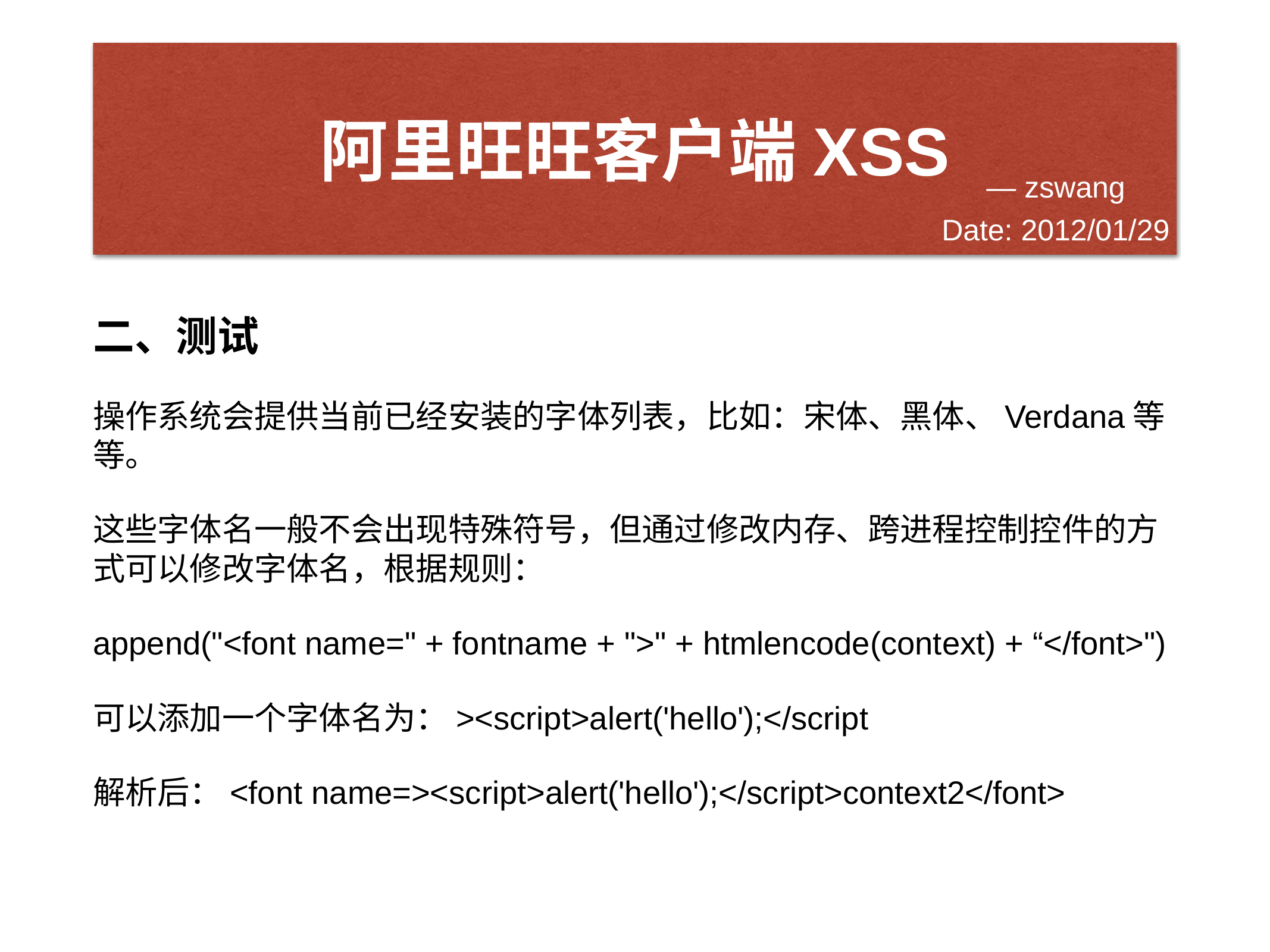

# 阿里旺旺客户端XSS
— zswang
Date: 2012/01/29
二、测试
操作系统会提供当前已经安装的字体列表，比如：宋体、黑体、Verdana等等。
这些字体名一般不会出现特殊符号，但通过修改内存、跨进程控制控件的方式可以修改字体名，根据规则：
append("<font name=" + fontname + ">" + htmlencode(context) + “</font>")
可以添加一个字体名为：><script>alert('hello');</script
解析后：<font name=><script>alert('hello');</script>context2</font>